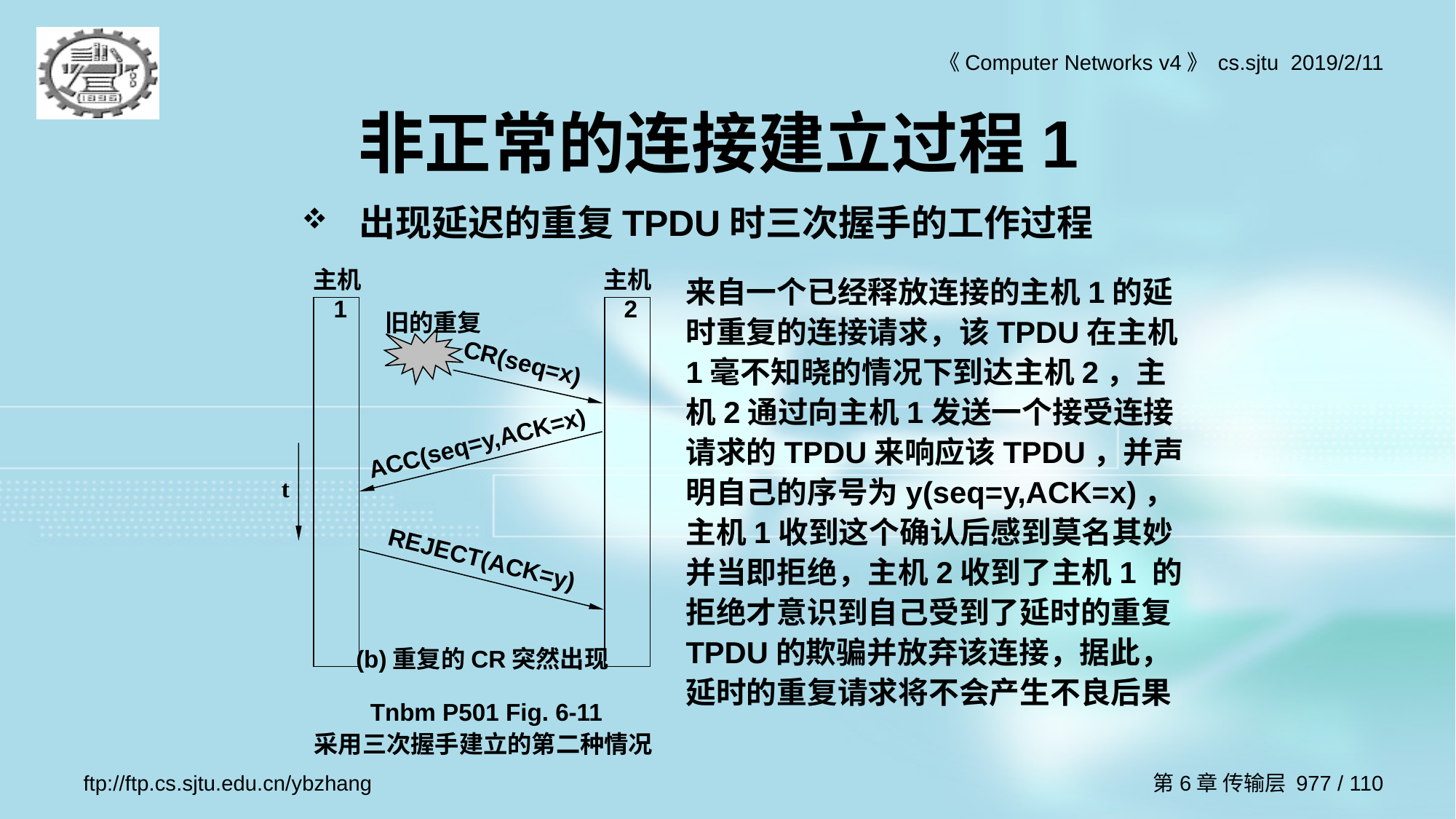

# 非正常的连接建立过程1
出现延迟的重复TPDU时三次握手的工作过程
主机1
主机2

旧的重复

CR(seq=x)

ACC(seq=y,ACK=x)

t
REJECT(ACK=y)

(b)重复的CR突然出现
来自一个已经释放连接的主机1的延时重复的连接请求，该TPDU在主机1毫不知晓的情况下到达主机2，主机2通过向主机1发送一个接受连接请求的TPDU来响应该TPDU，并声明自己的序号为y(seq=y,ACK=x)，主机1收到这个确认后感到莫名其妙并当即拒绝，主机2收到了主机1 的拒绝才意识到自己受到了延时的重复TPDU的欺骗并放弃该连接，据此，延时的重复请求将不会产生不良后果
Tnbm P501 Fig. 6-11
采用三次握手建立的第二种情况